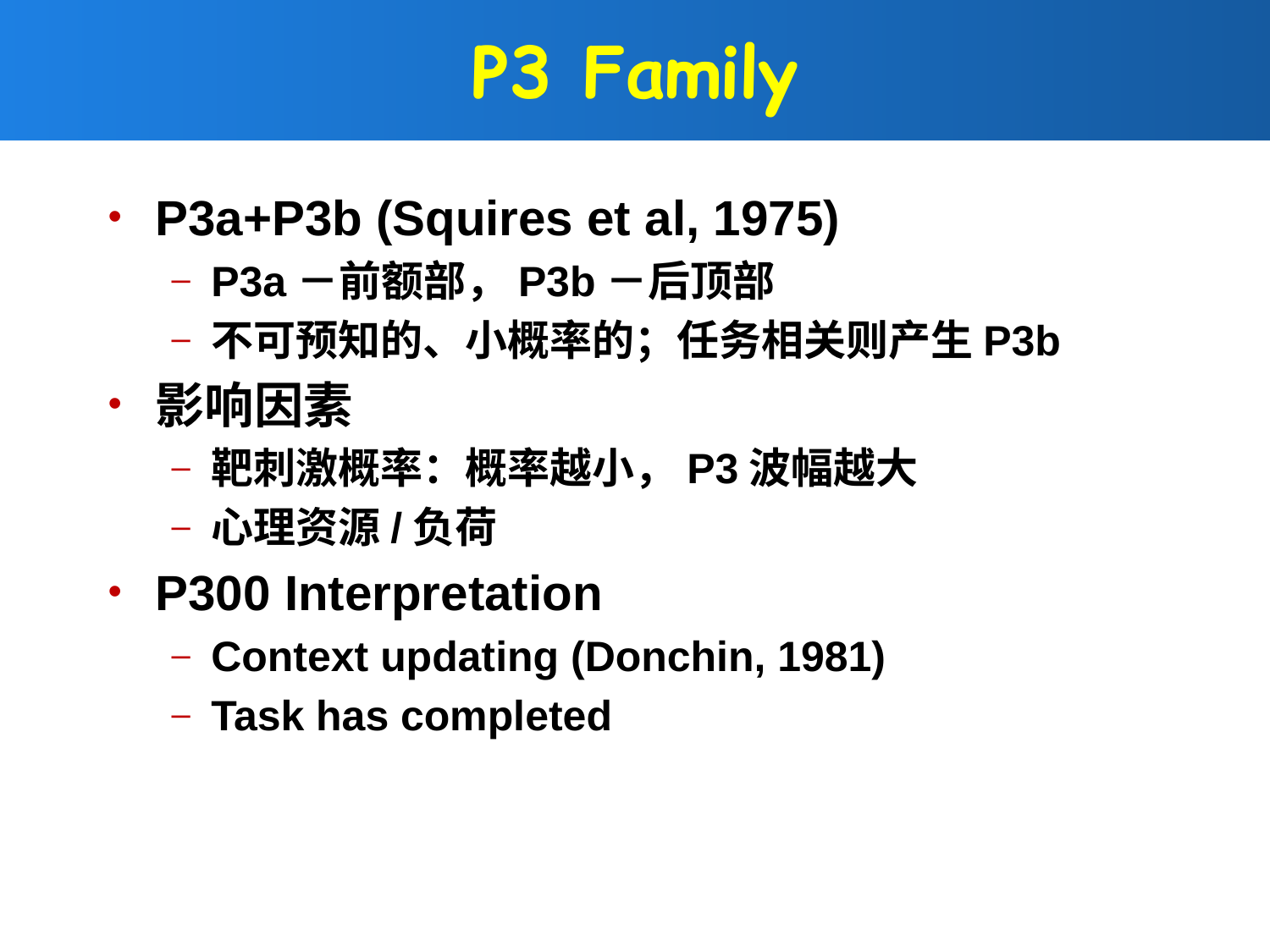

# P3 Family
P3a+P3b (Squires et al, 1975)
P3a－前额部，P3b－后顶部
不可预知的、小概率的；任务相关则产生P3b
影响因素
靶刺激概率：概率越小，P3波幅越大
心理资源/负荷
P300 Interpretation
Context updating (Donchin, 1981)
Task has completed